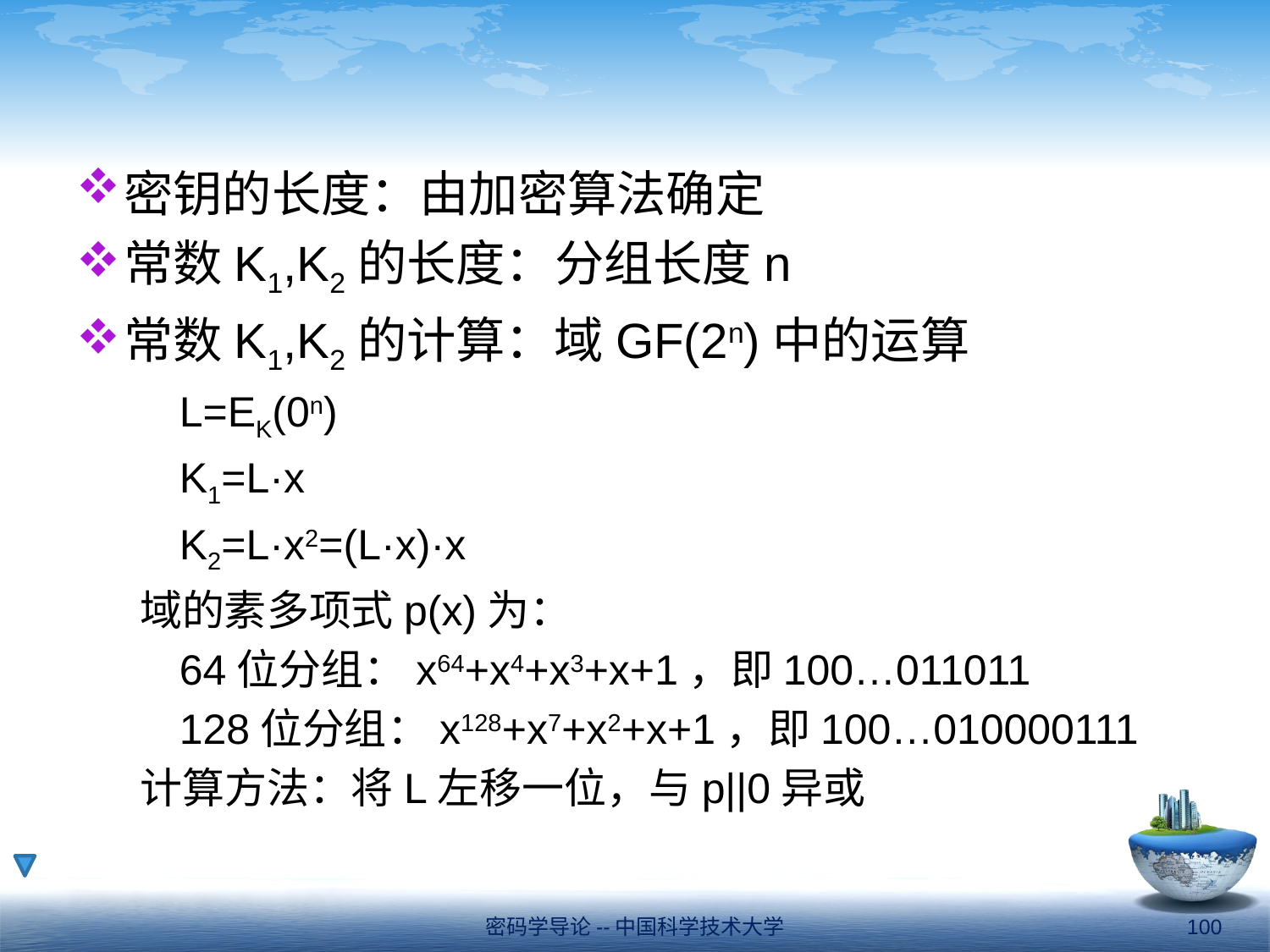

#
密钥的长度：由加密算法确定
常数K1,K2的长度：分组长度n
常数K1,K2的计算：域GF(2n)中的运算
	L=EK(0n)
	K1=L·x
	K2=L·x2=(L·x)·x
域的素多项式p(x)为：
	64位分组：x64+x4+x3+x+1，即100…011011
	128位分组：x128+x7+x2+x+1，即100…010000111
计算方法：将L左移一位，与p||0异或

密码学导论--中国科学技术大学
100